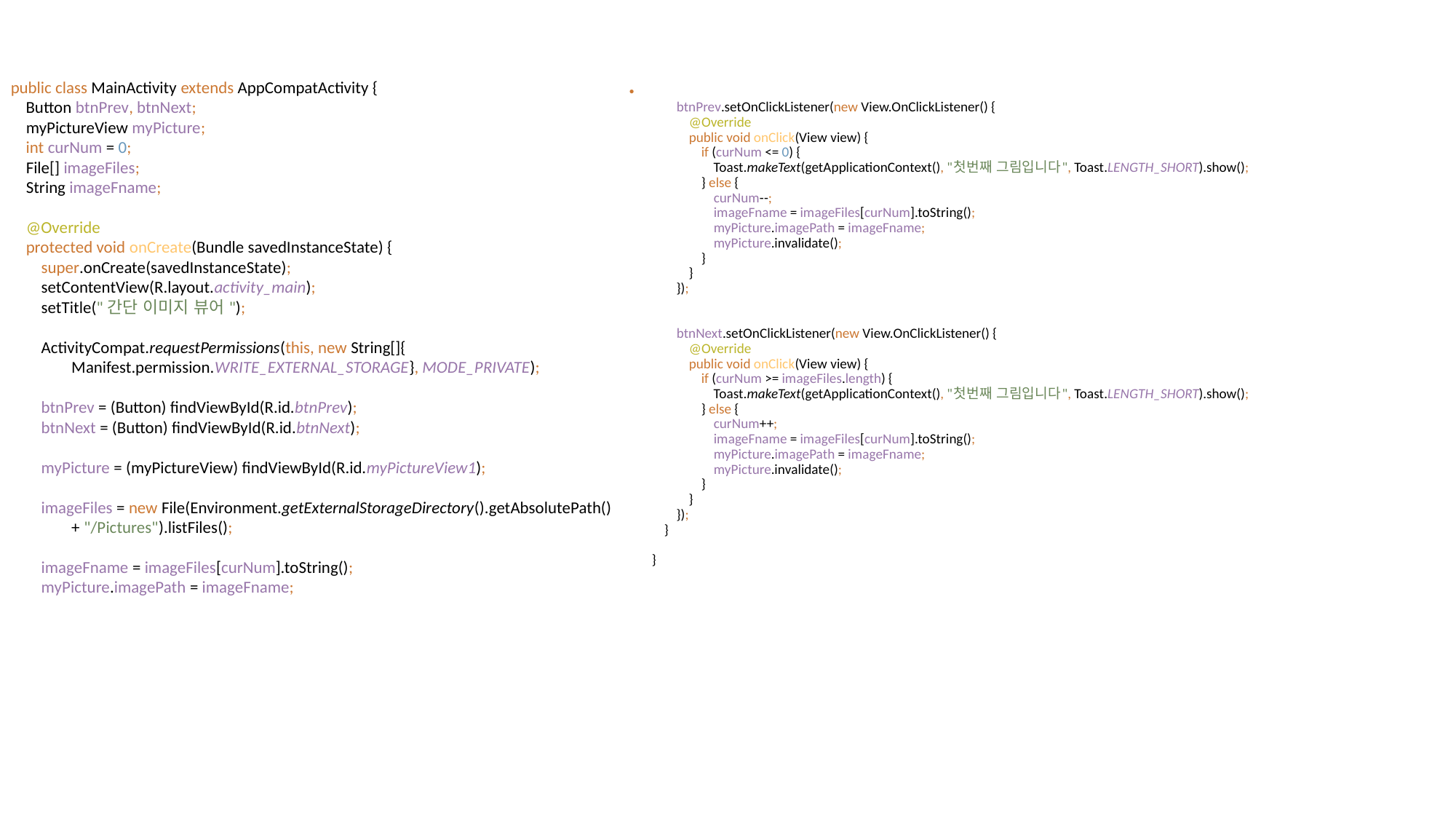

public class MainActivity extends AppCompatActivity {
    Button btnPrev, btnNext;
    myPictureView myPicture;
    int curNum = 0;
    File[] imageFiles;
    String imageFname;
    @Override
    protected void onCreate(Bundle savedInstanceState) {
        super.onCreate(savedInstanceState);
        setContentView(R.layout.activity_main);
        setTitle("간단 이미지 뷰어");
        ActivityCompat.requestPermissions(this, new String[]{
                Manifest.permission.WRITE_EXTERNAL_STORAGE}, MODE_PRIVATE);
        btnPrev = (Button) findViewById(R.id.btnPrev);
        btnNext = (Button) findViewById(R.id.btnNext);
        myPicture = (myPictureView) findViewById(R.id.myPictureView1);
        imageFiles = new File(Environment.getExternalStorageDirectory().getAbsolutePath()
                + "/Pictures").listFiles();
        imageFname = imageFiles[curNum].toString();
        myPicture.imagePath = imageFname;
        btnPrev.setOnClickListener(new View.OnClickListener() {
            @Override
            public void onClick(View view) {
                if (curNum <= 0) {
                    Toast.makeText(getApplicationContext(), "첫번째 그림입니다", Toast.LENGTH_SHORT).show();
                } else {
                    curNum--;
                    imageFname = imageFiles[curNum].toString();
                    myPicture.imagePath = imageFname;
                    myPicture.invalidate();
                }
            }
        });
        btnNext.setOnClickListener(new View.OnClickListener() {
            @Override
            public void onClick(View view) {
                if (curNum >= imageFiles.length) {
                    Toast.makeText(getApplicationContext(), "첫번째 그림입니다", Toast.LENGTH_SHORT).show();
                } else {
                    curNum++;
                    imageFname = imageFiles[curNum].toString();
                    myPicture.imagePath = imageFname;
                    myPicture.invalidate();
                }
            }
        });
    }
}